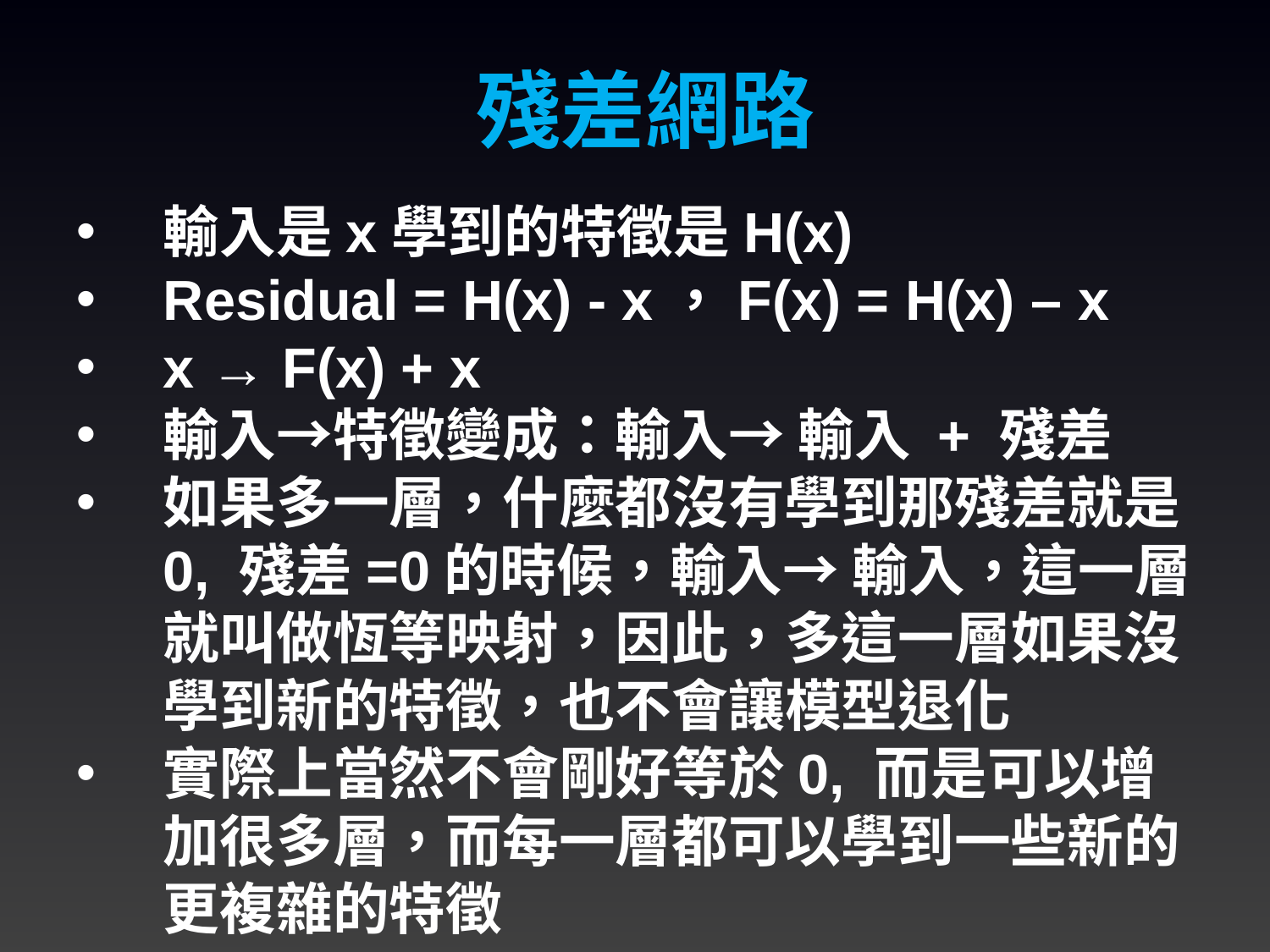

殘差網路
輸入是x學到的特徵是H(x)
Residual = H(x) - x，F(x) = H(x) – x
x → F(x) + x
輸入→特徵變成：輸入→ 輸入 + 殘差
如果多一層，什麼都沒有學到那殘差就是0, 殘差=0的時候，輸入→ 輸入，這一層就叫做恆等映射，因此，多這一層如果沒學到新的特徵，也不會讓模型退化
實際上當然不會剛好等於0, 而是可以增加很多層，而每一層都可以學到一些新的更複雜的特徵